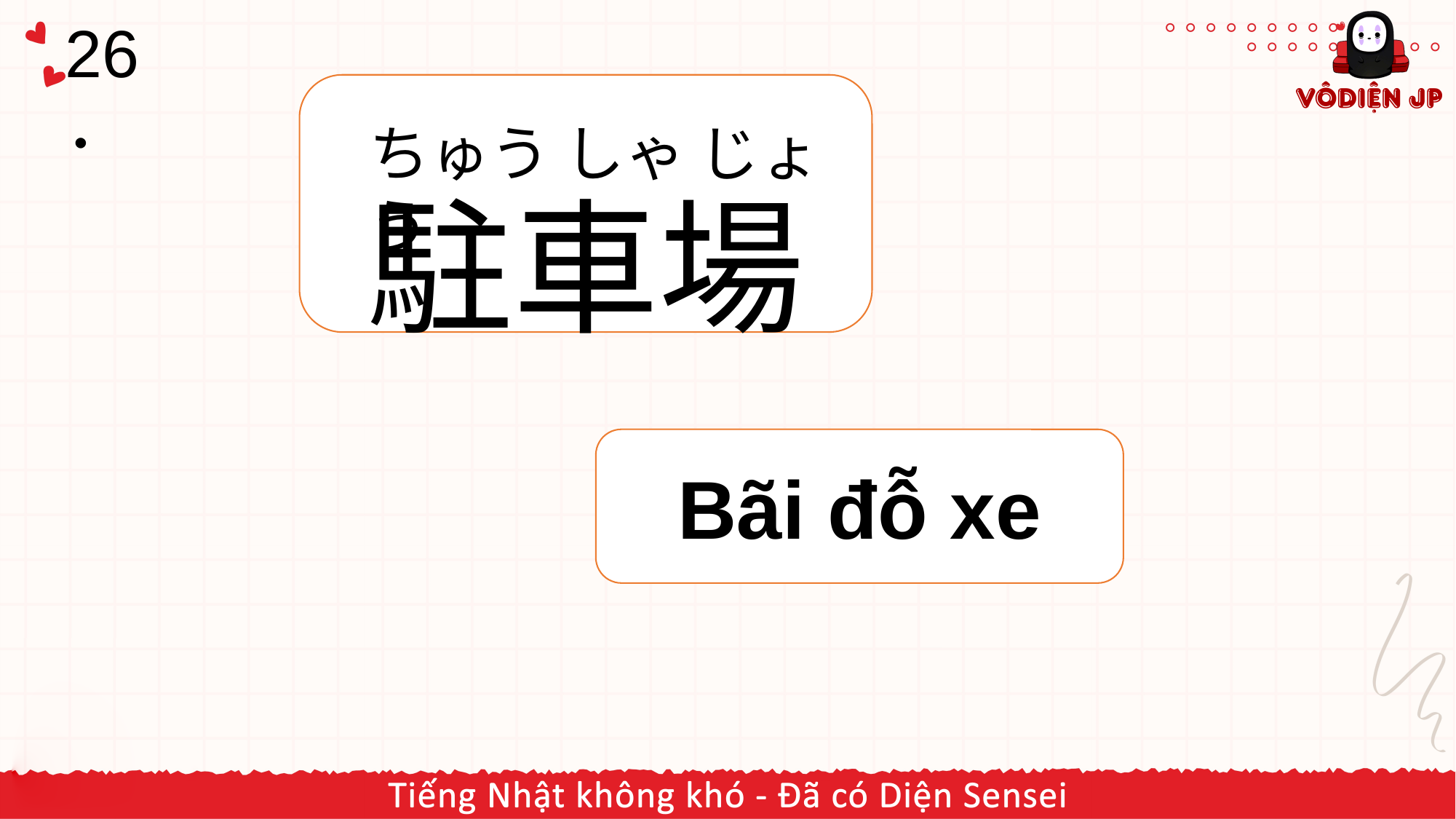

# 26．

駐車場
ちゅう しゃ じょう
Bãi đỗ xe